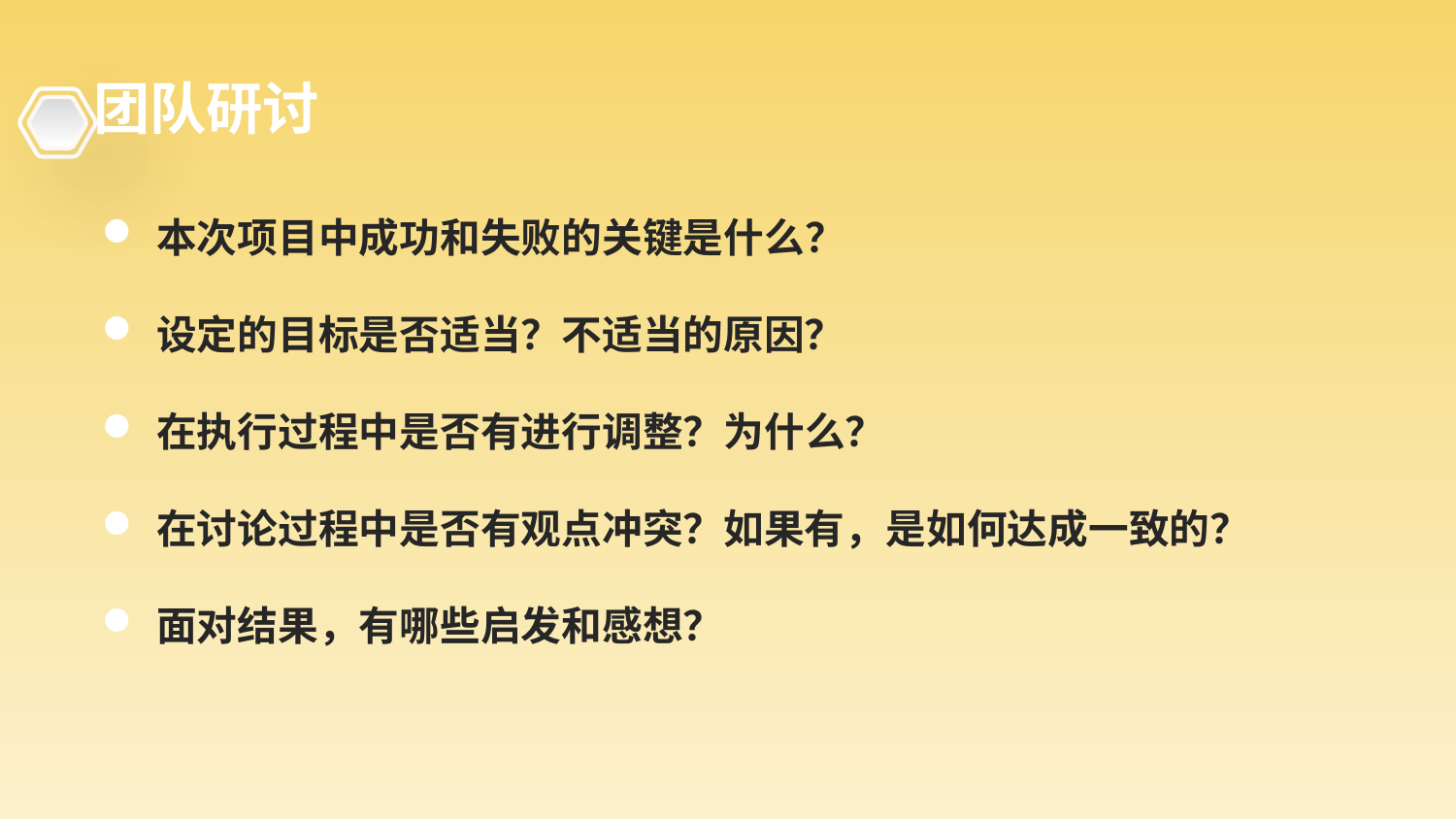

#
团队研讨
本次项目中成功和失败的关键是什么？
设定的目标是否适当？不适当的原因？
在执行过程中是否有进行调整？为什么？
在讨论过程中是否有观点冲突？如果有，是如何达成一致的？
面对结果，有哪些启发和感想？